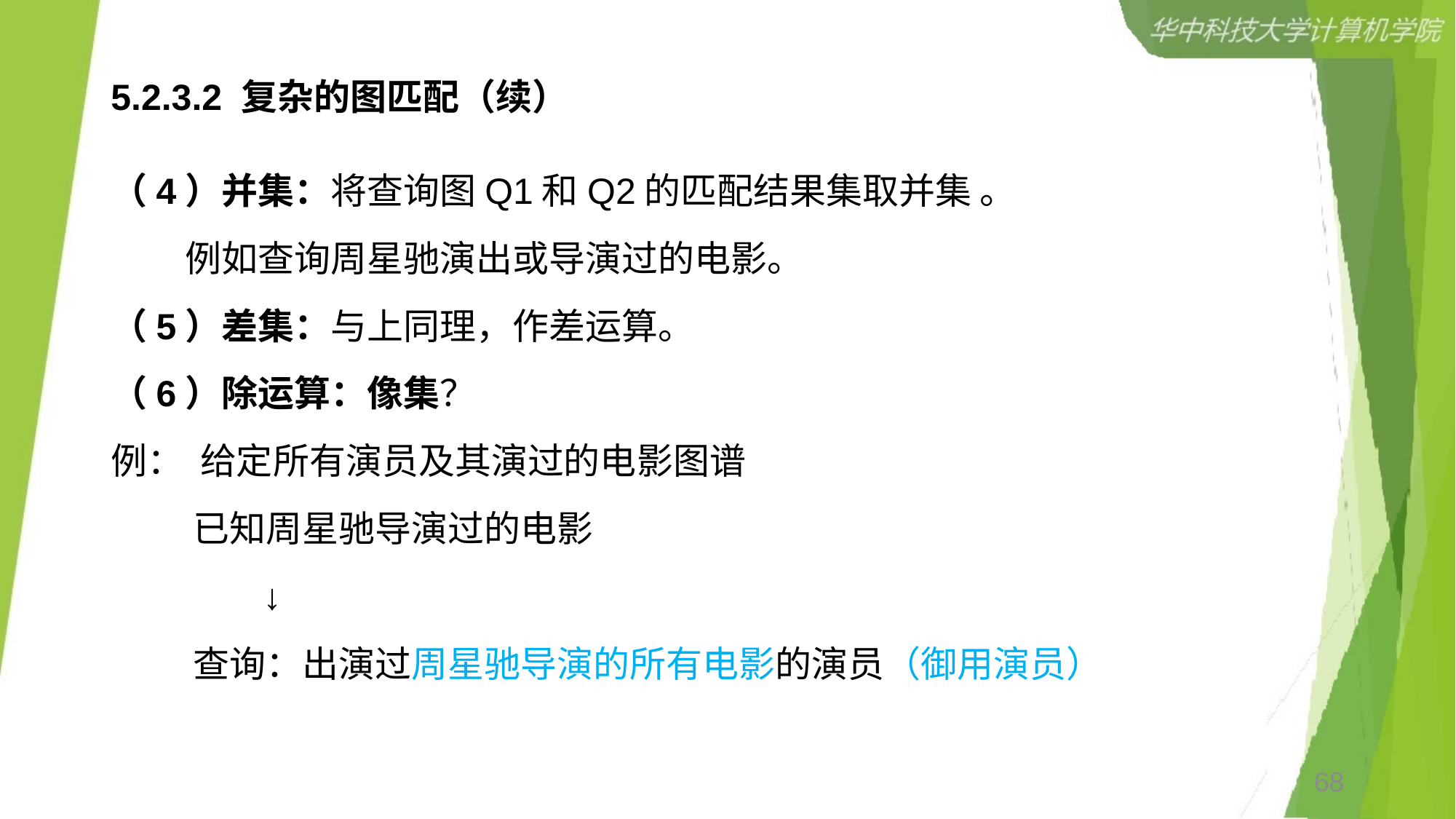

# 5.2.3.2 复杂的图匹配（续）
（4）并集：将查询图Q1和Q2的匹配结果集取并集 。
        例如查询周星驰演出或导演过的电影。
（5）差集：与上同理，作差运算。
（6）除运算：像集？
例：  给定所有演员及其演过的电影图谱
         已知周星驰导演过的电影
               ↓
         查询：出演过周星驰导演的所有电影的演员（御用演员）
68